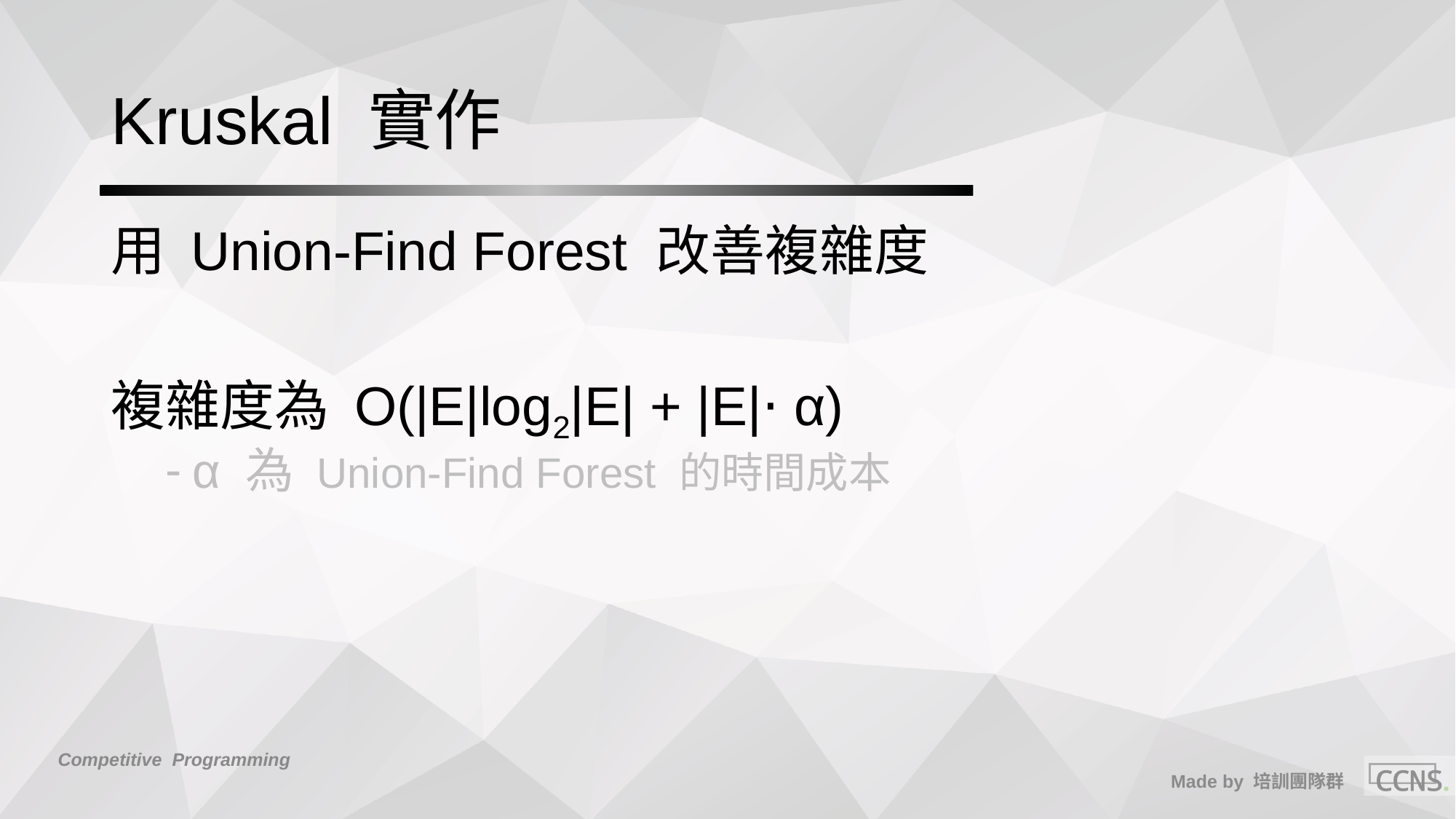

# Kruskal 實作
用 Union-Find Forest 改善複雜度

複雜度為 O(|E|log2|E| + |E|⋅ α)
α 為 Union-Find Forest 的時間成本